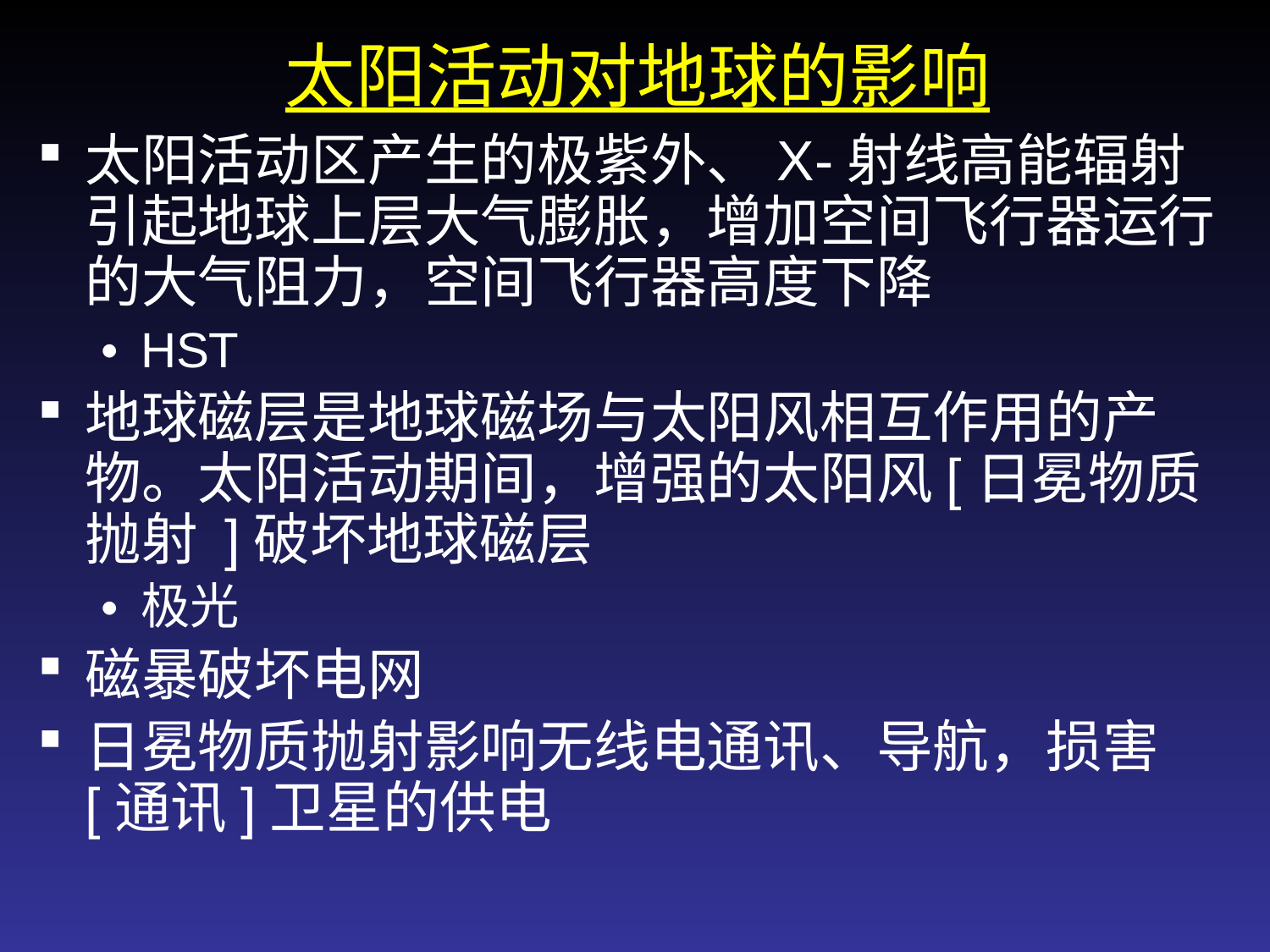

太阳活动对地球的影响
太阳活动区产生的极紫外、X-射线高能辐射引起地球上层大气膨胀，增加空间飞行器运行的大气阻力，空间飞行器高度下降
HST
地球磁层是地球磁场与太阳风相互作用的产物。太阳活动期间，增强的太阳风[日冕物质抛射 ]破坏地球磁层
极光
磁暴破坏电网
日冕物质抛射影响无线电通讯、导航，损害[通讯]卫星的供电